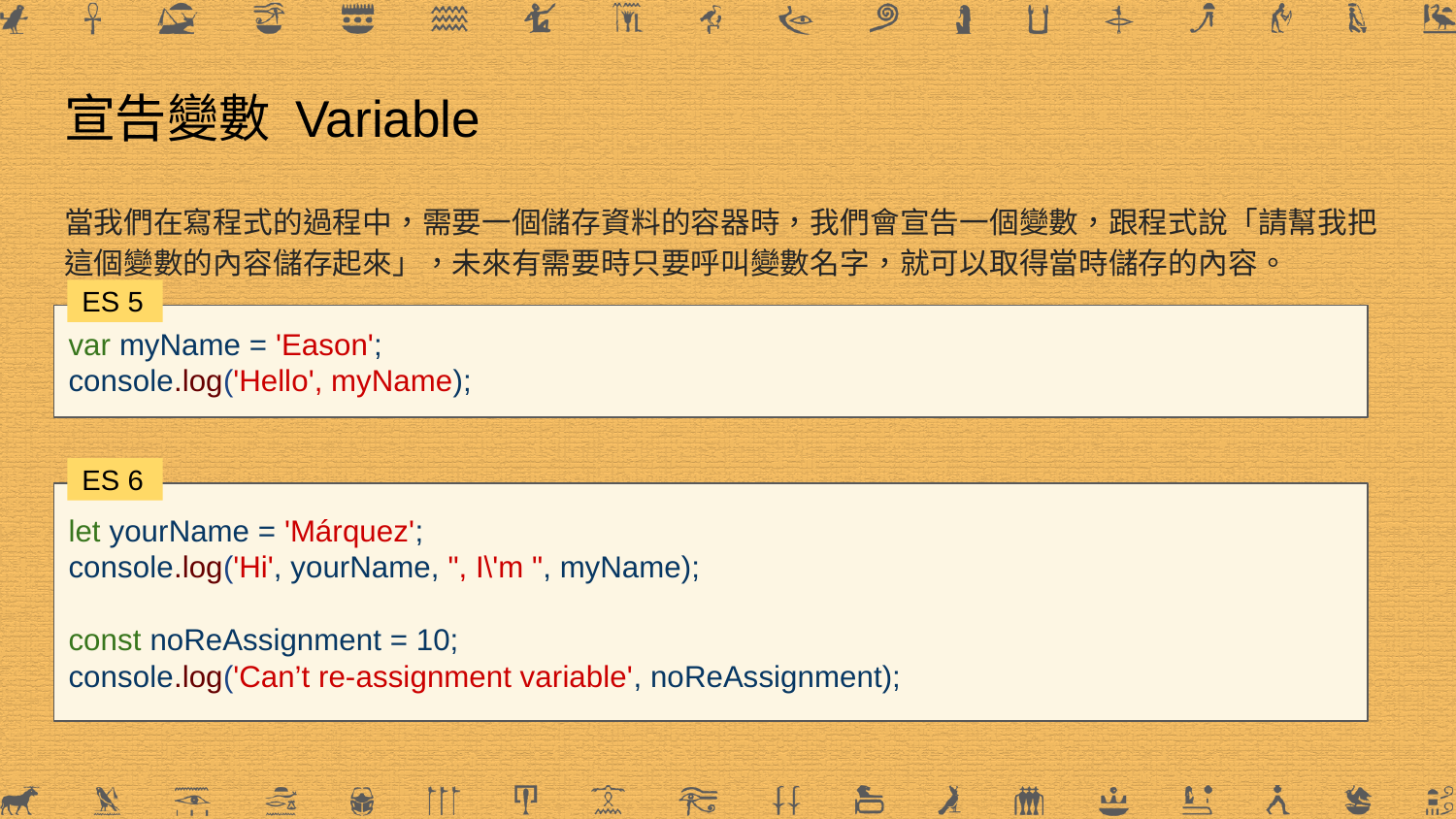

# 宣告變數 Variable
當我們在寫程式的過程中，需要一個儲存資料的容器時，我們會宣告一個變數，跟程式說「請幫我把這個變數的內容儲存起來」，未來有需要時只要呼叫變數名字，就可以取得當時儲存的內容。

ES 5
var myName = 'Eason';
console.log('Hello', myName);
ES 6
let yourName = 'Márquez';
console.log('Hi', yourName, ", I\'m ", myName);

const noReAssignment = 10;
console.log('Can’t re-assignment variable', noReAssignment);